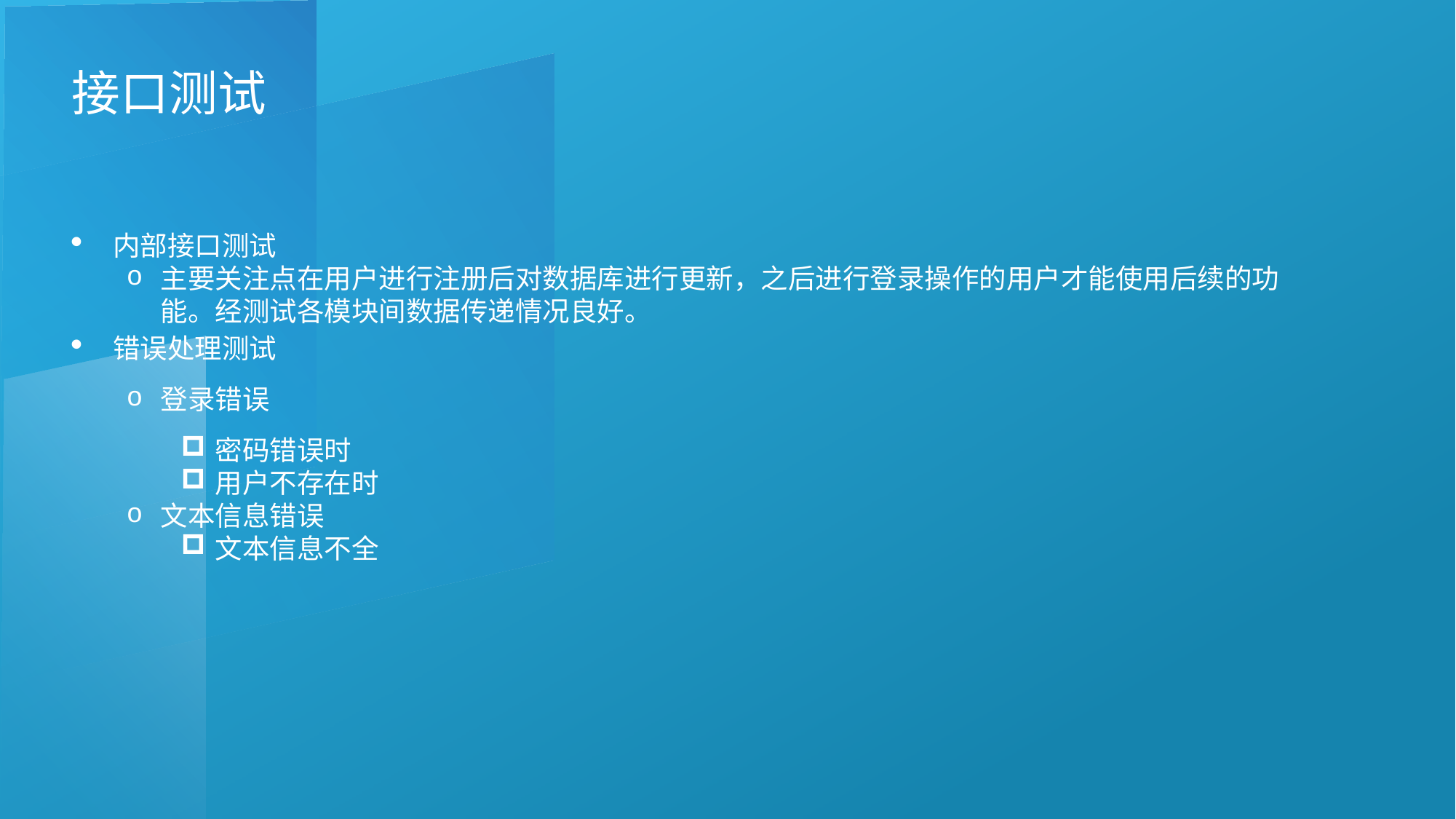

接口测试
内部接口测试
主要关注点在用户进行注册后对数据库进行更新，之后进行登录操作的用户才能使用后续的功能。经测试各模块间数据传递情况良好。
错误处理测试
登录错误
密码错误时
用户不存在时
文本信息错误
文本信息不全